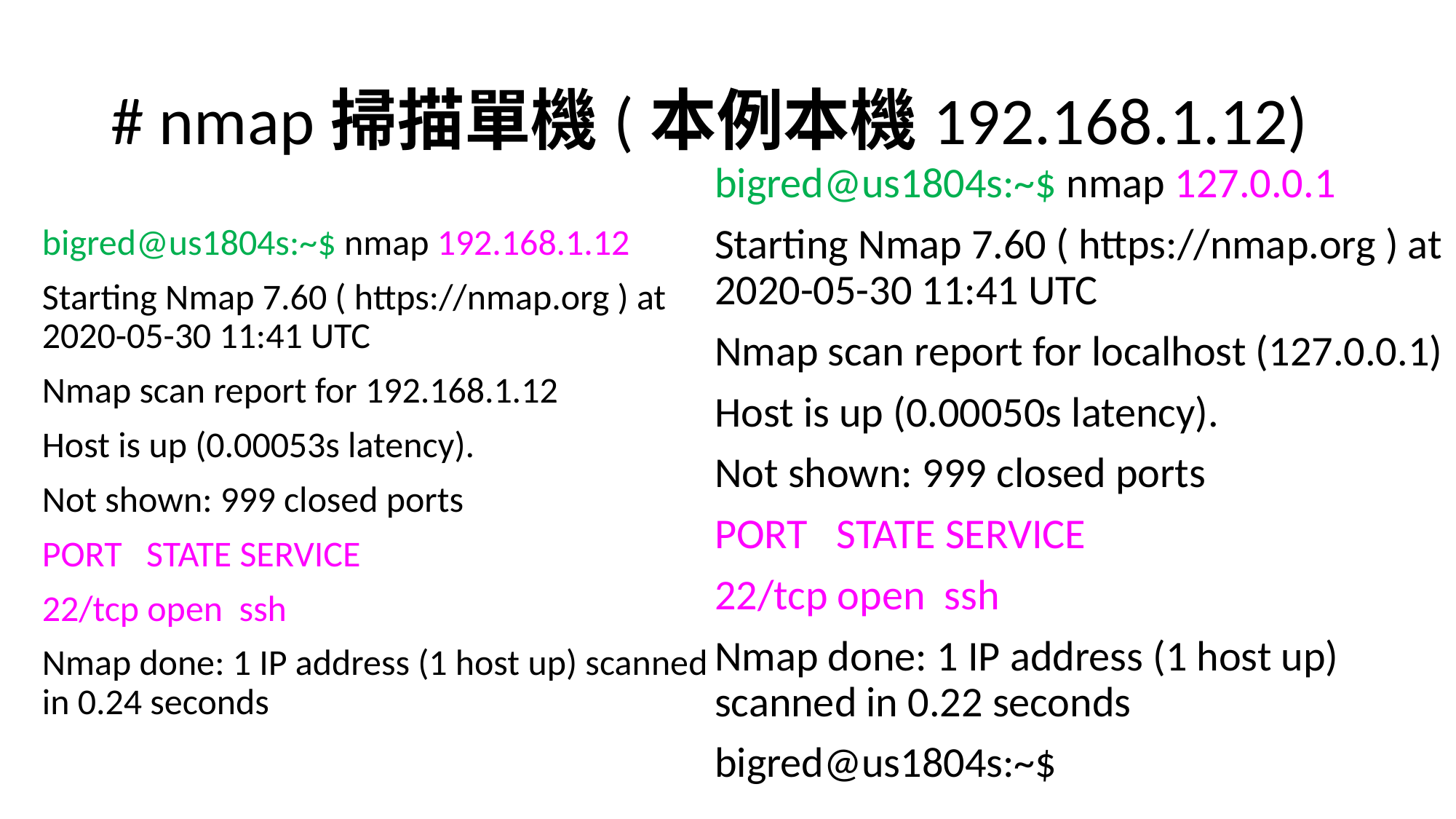

# # nmap掃描單機(本例本機192.168.1.12)
bigred@us1804s:~$ nmap 127.0.0.1
Starting Nmap 7.60 ( https://nmap.org ) at 2020-05-30 11:41 UTC
Nmap scan report for localhost (127.0.0.1)
Host is up (0.00050s latency).
Not shown: 999 closed ports
PORT   STATE SERVICE
22/tcp open  ssh
Nmap done: 1 IP address (1 host up) scanned in 0.22 seconds
bigred@us1804s:~$

bigred@us1804s:~$ nmap 192.168.1.12
Starting Nmap 7.60 ( https://nmap.org ) at 2020-05-30 11:41 UTC
Nmap scan report for 192.168.1.12
Host is up (0.00053s latency).
Not shown: 999 closed ports
PORT   STATE SERVICE
22/tcp open  ssh
Nmap done: 1 IP address (1 host up) scanned in 0.24 seconds